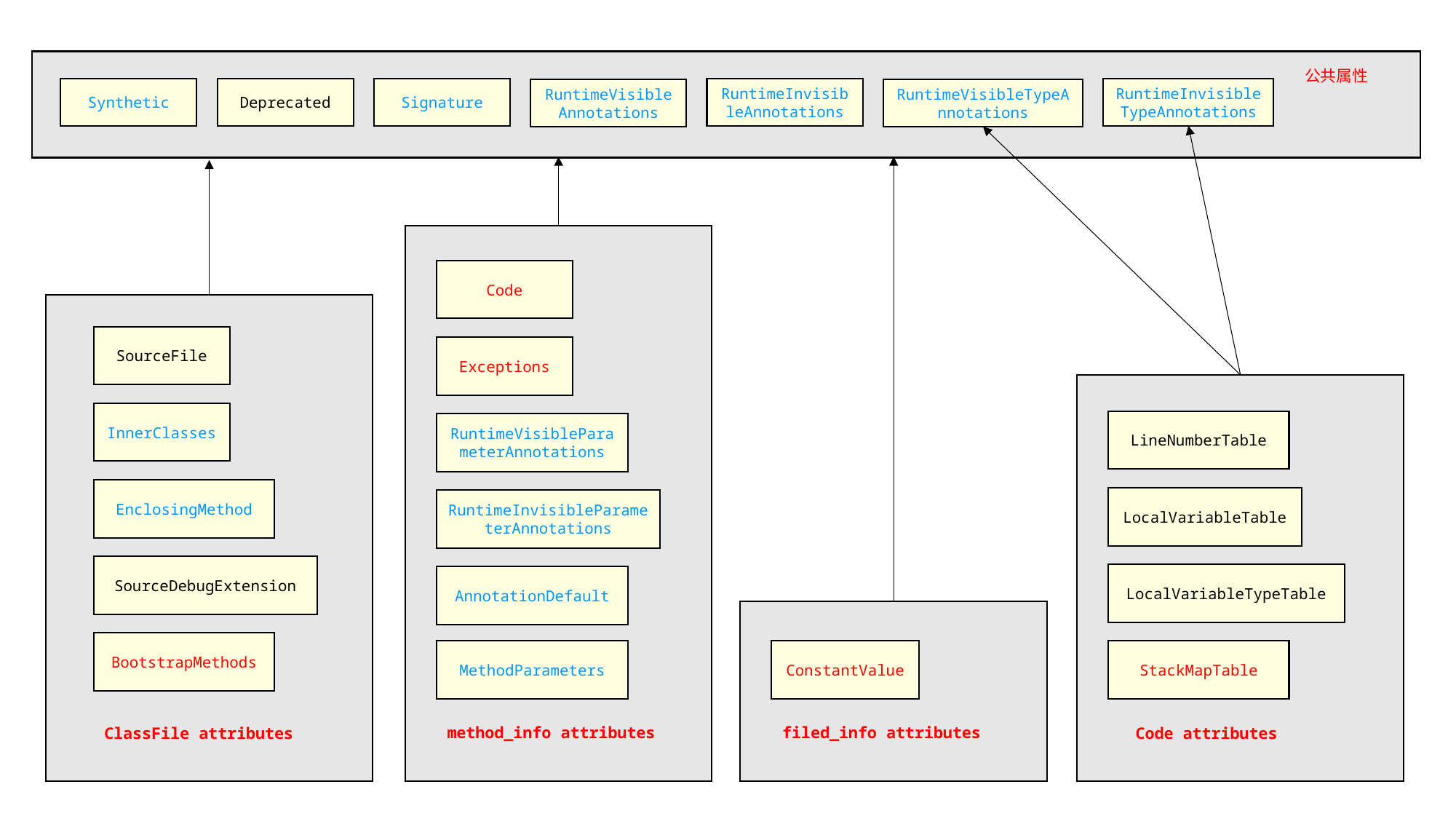

公共属性
Synthetic
Deprecated
Signature
RuntimeInvisibleAnnotations
RuntimeInvisibleTypeAnnotations
RuntimeVisibleAnnotations
RuntimeVisibleTypeAnnotations

Code

SourceFile
Exceptions

InnerClasses
LineNumberTable
RuntimeVisibleParameterAnnotations
EnclosingMethod
LocalVariableTable
RuntimeInvisibleParameterAnnotations
SourceDebugExtension
LocalVariableTypeTable
AnnotationDefault

BootstrapMethods
MethodParameters
ConstantValue
StackMapTable
method_info attributes
filed_info attributes
ClassFile attributes
Code attributes